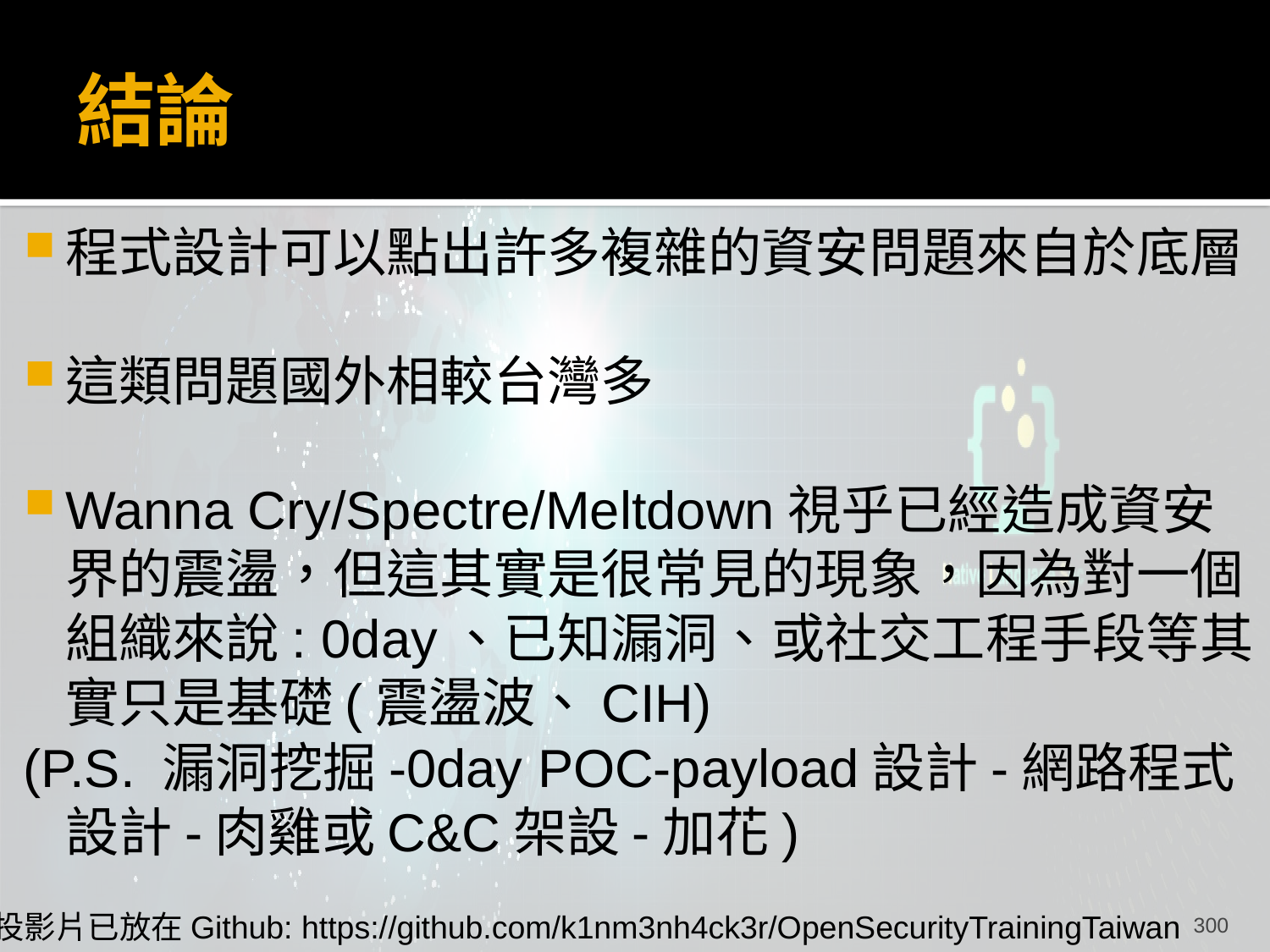

# 結論
程式設計可以點出許多複雜的資安問題來自於底層

這類問題國外相較台灣多

Wanna Cry/Spectre/Meltdown視乎已經造成資安界的震盪，但這其實是很常見的現象，因為對一個組織來說: 0day、已知漏洞、或社交工程手段等其實只是基礎(震盪波、CIH)
(P.S. 漏洞挖掘-0day POC-payload設計-網路程式設計-肉雞或C&C架設-加花)
300
投影片已放在Github: https://github.com/k1nm3nh4ck3r/OpenSecurityTrainingTaiwan